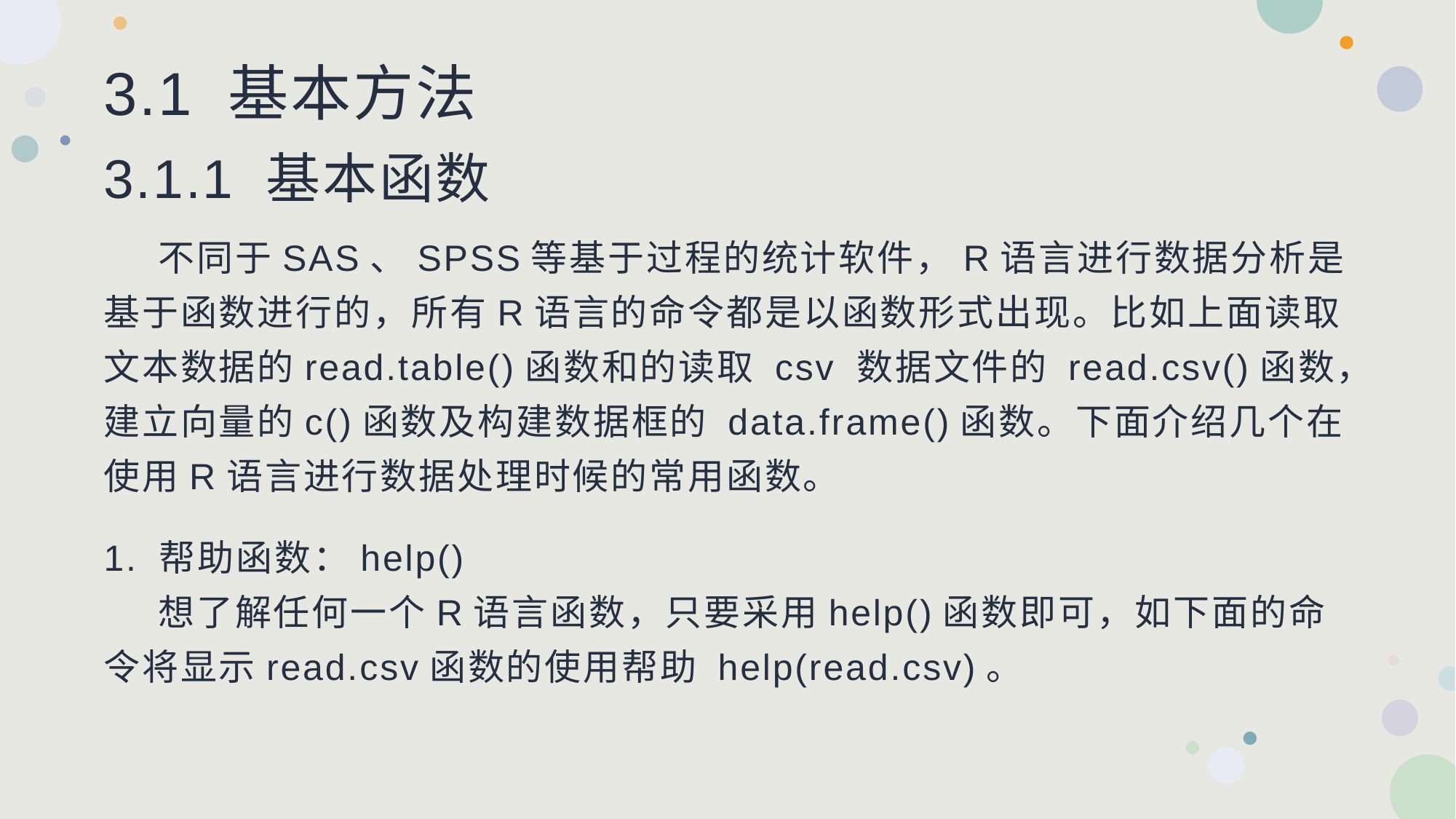

# 3.1 基本方法 3.1.1 基本函数
不同于SAS、SPSS等基于过程的统计软件，R语言进行数据分析是基于函数进行的，所有R语言的命令都是以函数形式出现。比如上面读取文本数据的read.table()函数和的读取 csv 数据文件的 read.csv()函数，建立向量的c()函数及构建数据框的 data.frame()函数。下面介绍几个在使用R语言进行数据处理时候的常用函数。
1. 帮助函数：help()
想了解任何一个R语言函数，只要采用help()函数即可，如下面的命令将显示read.csv函数的使用帮助 help(read.csv)。